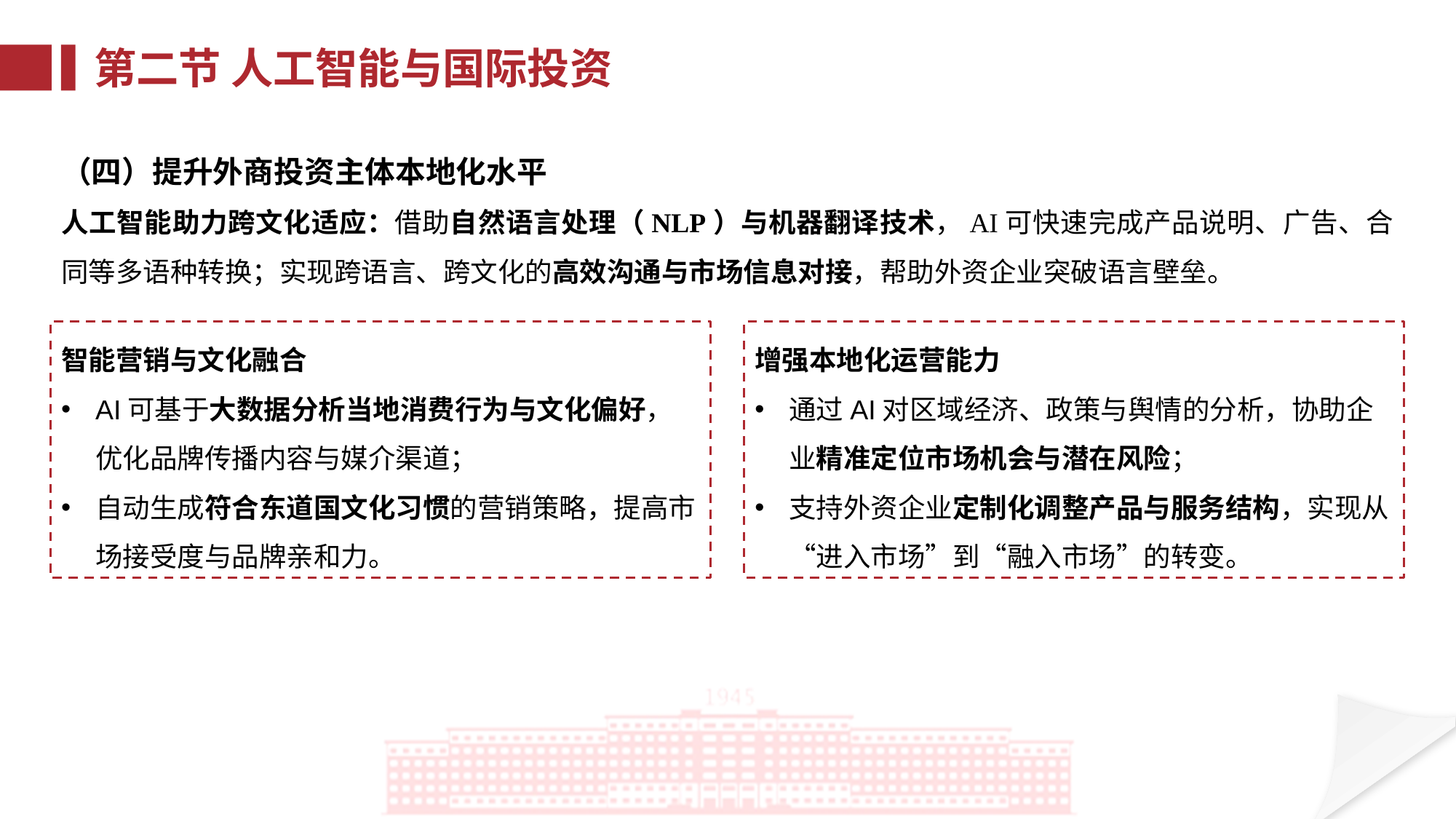

第二节 人工智能与国际投资
（四）提升外商投资主体本地化水平
人工智能助力跨文化适应：借助自然语言处理（NLP）与机器翻译技术，AI可快速完成产品说明、广告、合同等多语种转换；实现跨语言、跨文化的高效沟通与市场信息对接，帮助外资企业突破语言壁垒。
智能营销与文化融合
AI可基于大数据分析当地消费行为与文化偏好，优化品牌传播内容与媒介渠道；
自动生成符合东道国文化习惯的营销策略，提高市场接受度与品牌亲和力。
增强本地化运营能力
通过AI对区域经济、政策与舆情的分析，协助企业精准定位市场机会与潜在风险；
支持外资企业定制化调整产品与服务结构，实现从“进入市场”到“融入市场”的转变。